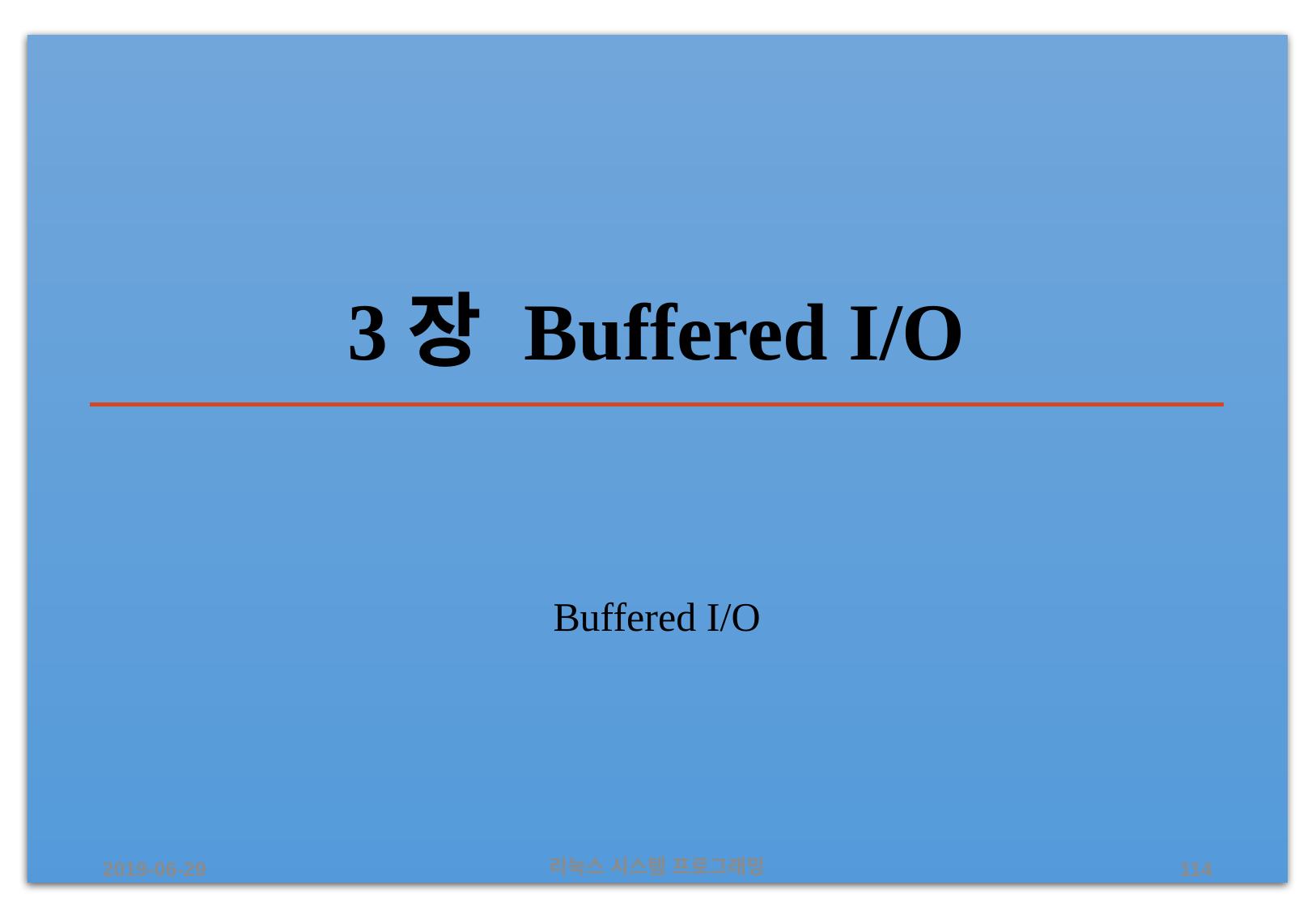

# 3장 Buffered I/O
Buffered I/O
2019-06-29
리눅스 시스템 프로그래밍
114